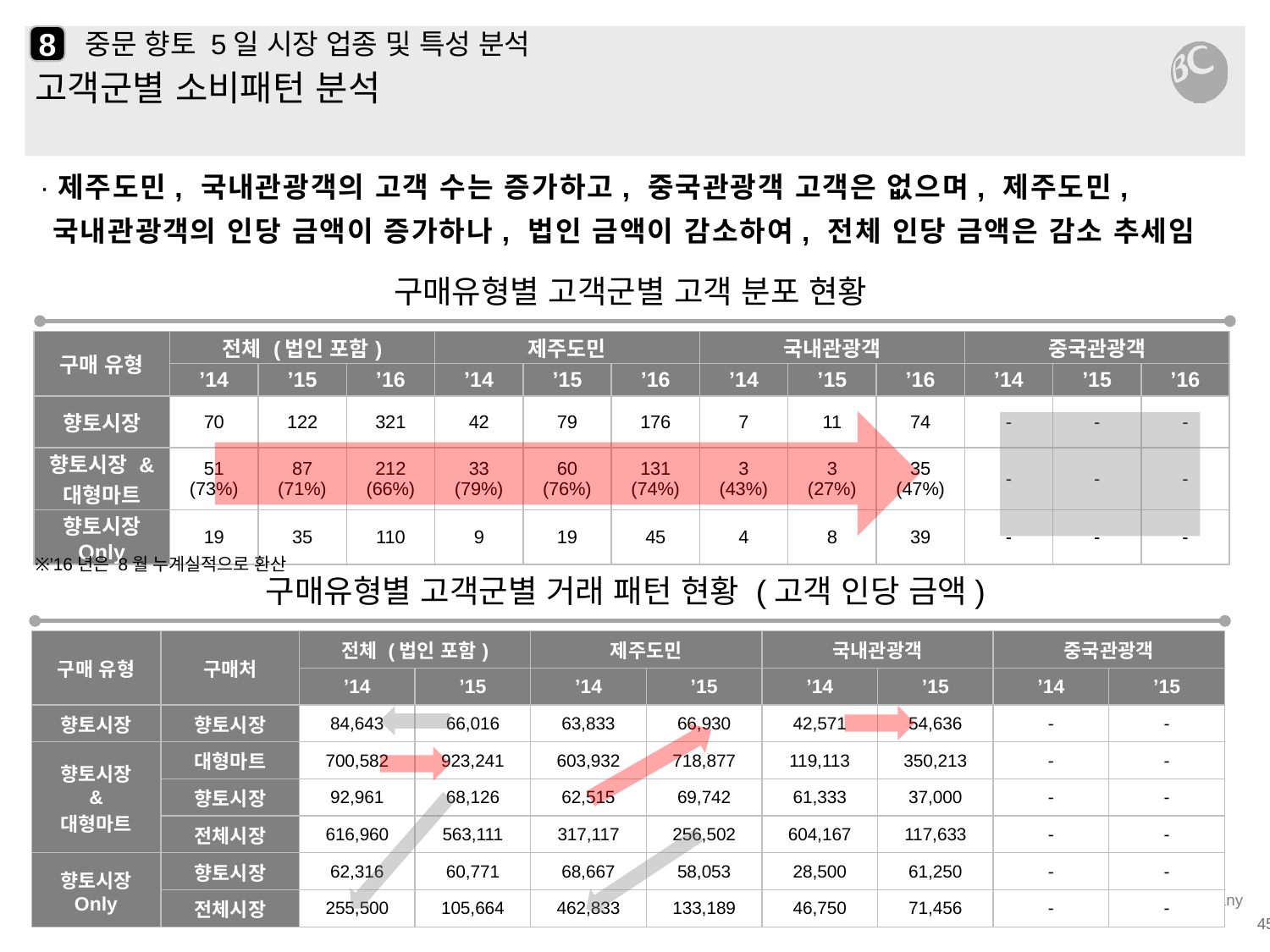

8
# 중문 향토 5일 시장 업종 및 특성 분석
고객군별 소비패턴 분석

·제주도민, 국내관광객의 고객 수는 증가하고, 중국관광객 고객은 없으며, 제주도민, 국내관광객의 인당 금액이 증가하나, 법인 금액이 감소하여, 전체 인당 금액은 감소 추세임
구매유형별 고객군별 고객 분포 현황
| 구매 유형 | 전체 (법인 포함) |  |  | 제주도민 |  |  | 국내관광객 |  |  | 중국관광객 |  |  |
| --- | --- | --- | --- | --- | --- | --- | --- | --- | --- | --- | --- | --- |
|  | ’14 | ’15 | ’16 | ’14 | ’15 | ’16 | ’14 | ’15 | ’16 | ’14 | ’15 | ’16 |
| 향토시장 | 70 | 122 | 321 | 42 | 79 | 176 | 7 | 11 | 74 | - | - | - |
| 향토시장 & 대형마트 | 51 (73%) | 87 (71%) | 212 (66%) | 33 (79%) | 60 (76%) | 131 (74%) | 3 (43%) | 3 (27%) | 35 (47%) | - | - | - |
| 향토시장 Only | 19 | 35 | 110 | 9 | 19 | 45 | 4 | 8 | 39 | - | - | - |

※’16년은 8월 누계실적으로 환산
구매유형별 고객군별 거래 패턴 현황 (고객 인당 금액)
| 구매 유형 | 구매처 | 전체 (법인 포함) |  | 제주도민 |  | 국내관광객 |  | 중국관광객 |  |
| --- | --- | --- | --- | --- | --- | --- | --- | --- | --- |
|  |  | ’14 | ’15 | ’14 | ’15 | ’14 | ’15 | ’14 | ’15 |
| 향토시장 | 향토시장 | 84,643 | 66,016 | 63,833 | 66,930 | 42,571 | 54,636 | - | - |
| 향토시장 & 대형마트 | 대형마트 | 700,582 | 923,241 | 603,932 | 718,877 | 119,113 | 350,213 | - | - |
|  | 향토시장 | 92,961 | 68,126 | 62,515 | 69,742 | 61,333 | 37,000 | - | - |
|  | 전체시장 | 616,960 | 563,111 | 317,117 | 256,502 | 604,167 | 117,633 | - | - |
| 향토시장 Only | 향토시장 | 62,316 | 60,771 | 68,667 | 58,053 | 28,500 | 61,250 | - | - |
|  | 전체시장 | 255,500 | 105,664 | 462,833 | 133,189 | 46,750 | 71,456 | - | - |